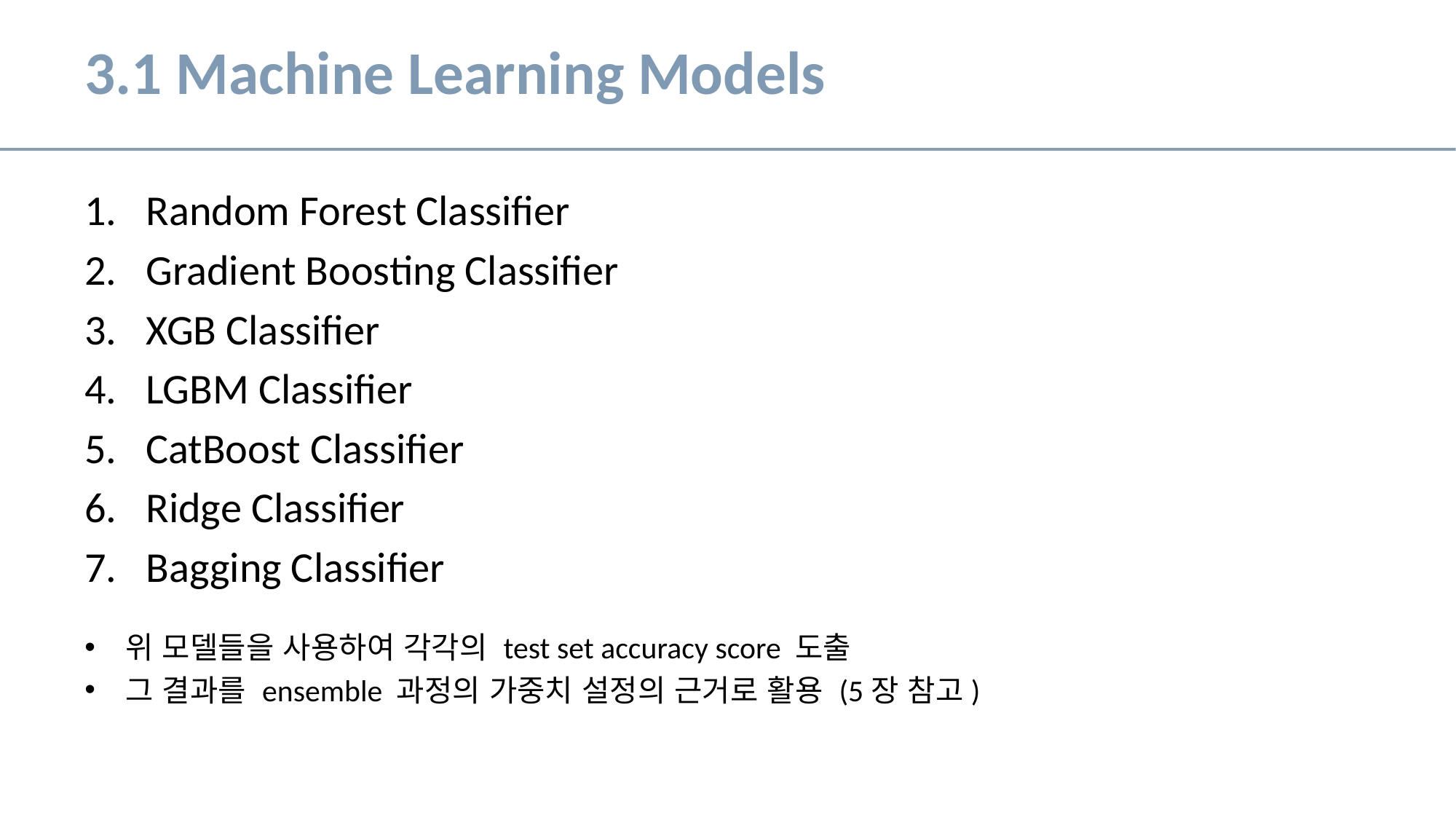

# 3.1 Machine Learning Models
Random Forest Classifier
Gradient Boosting Classifier
XGB Classifier
LGBM Classifier
CatBoost Classifier
Ridge Classifier
Bagging Classifier

위 모델들을 사용하여 각각의 test set accuracy score 도출
그 결과를 ensemble 과정의 가중치 설정의 근거로 활용 (5장 참고)